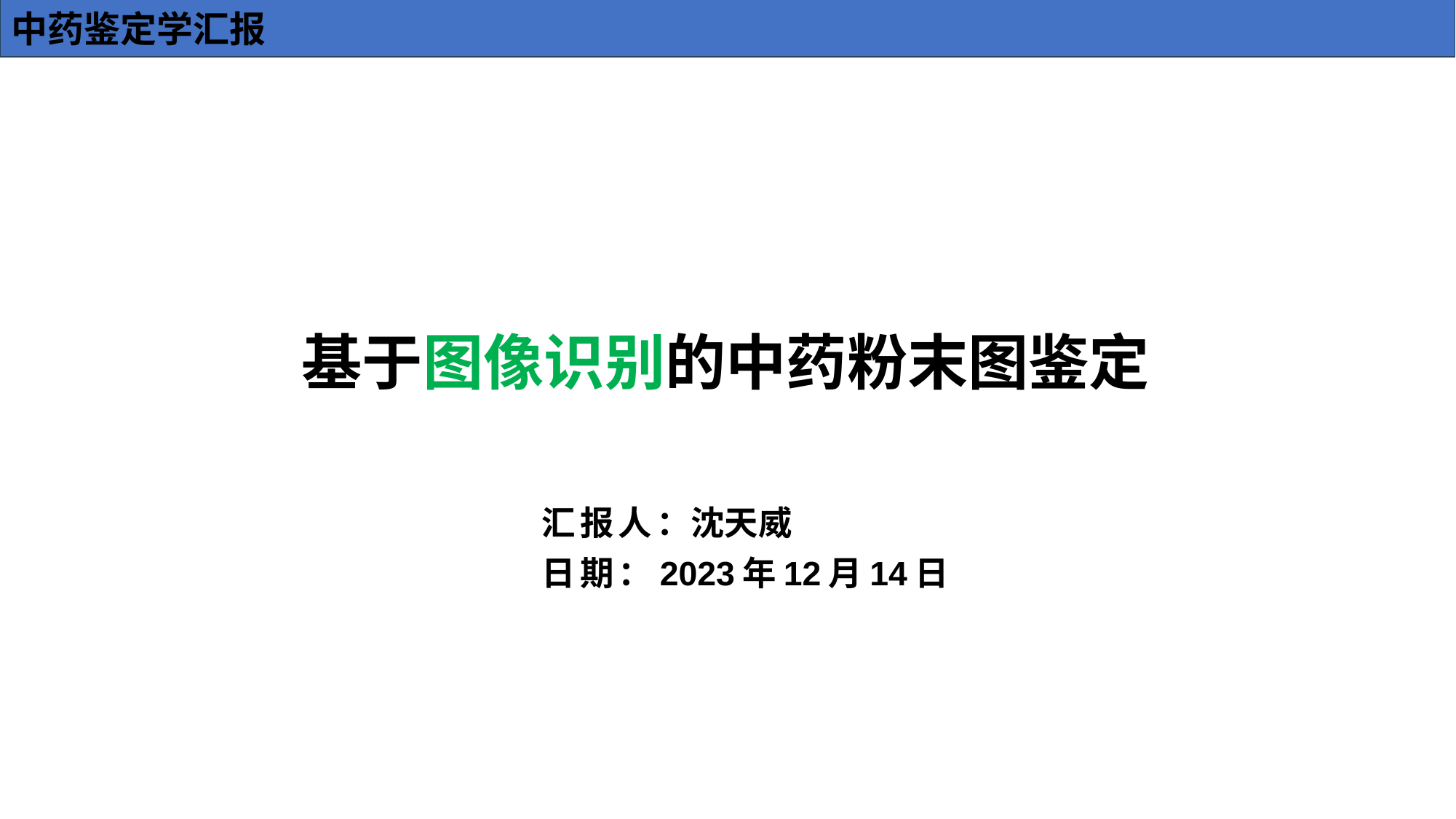

中药鉴定学汇报
基于图像识别的中药粉末图鉴定
汇报人：沈天威
日期：2023年12月14日